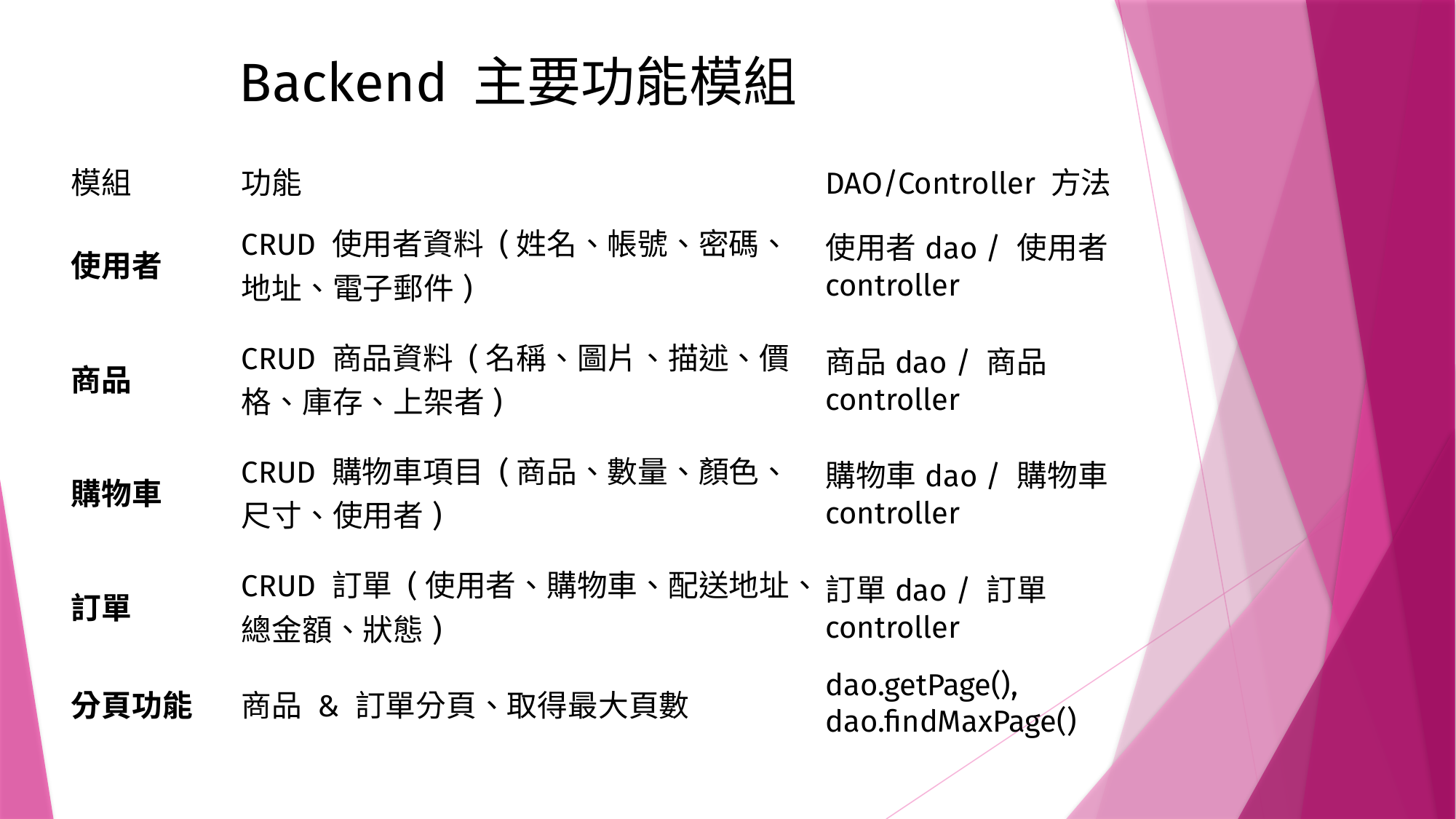

# Backend 主要功能模組
| 模組 | 功能 | DAO/Controller 方法 |
| --- | --- | --- |
| 使用者 | CRUD 使用者資料 (姓名、帳號、密碼、地址、電子郵件) | 使用者dao / 使用者controller |
| 商品 | CRUD 商品資料 (名稱、圖片、描述、價格、庫存、上架者) | 商品dao / 商品controller |
| 購物車 | CRUD 購物車項目 (商品、數量、顏色、尺寸、使用者) | 購物車dao / 購物車controller |
| 訂單 | CRUD 訂單 (使用者、購物車、配送地址、總金額、狀態) | 訂單dao / 訂單controller |
| 分頁功能 | 商品 & 訂單分頁、取得最大頁數 | dao.getPage(), dao.findMaxPage() |